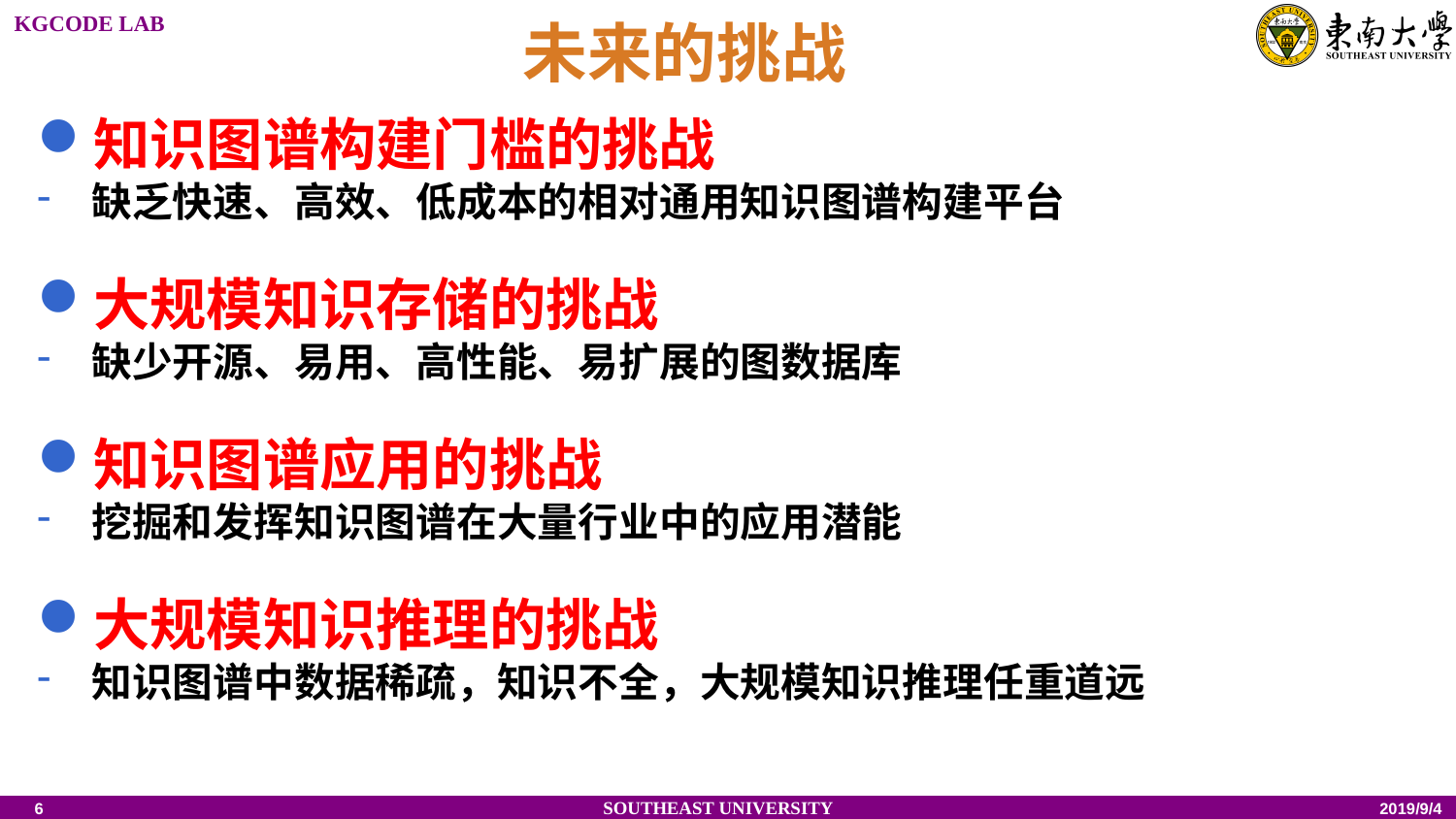

未来的挑战
知识图谱构建门槛的挑战
缺乏快速、高效、低成本的相对通用知识图谱构建平台

大规模知识存储的挑战
缺少开源、易用、高性能、易扩展的图数据库

知识图谱应用的挑战
挖掘和发挥知识图谱在大量行业中的应用潜能

大规模知识推理的挑战
知识图谱中数据稀疏，知识不全，大规模知识推理任重道远